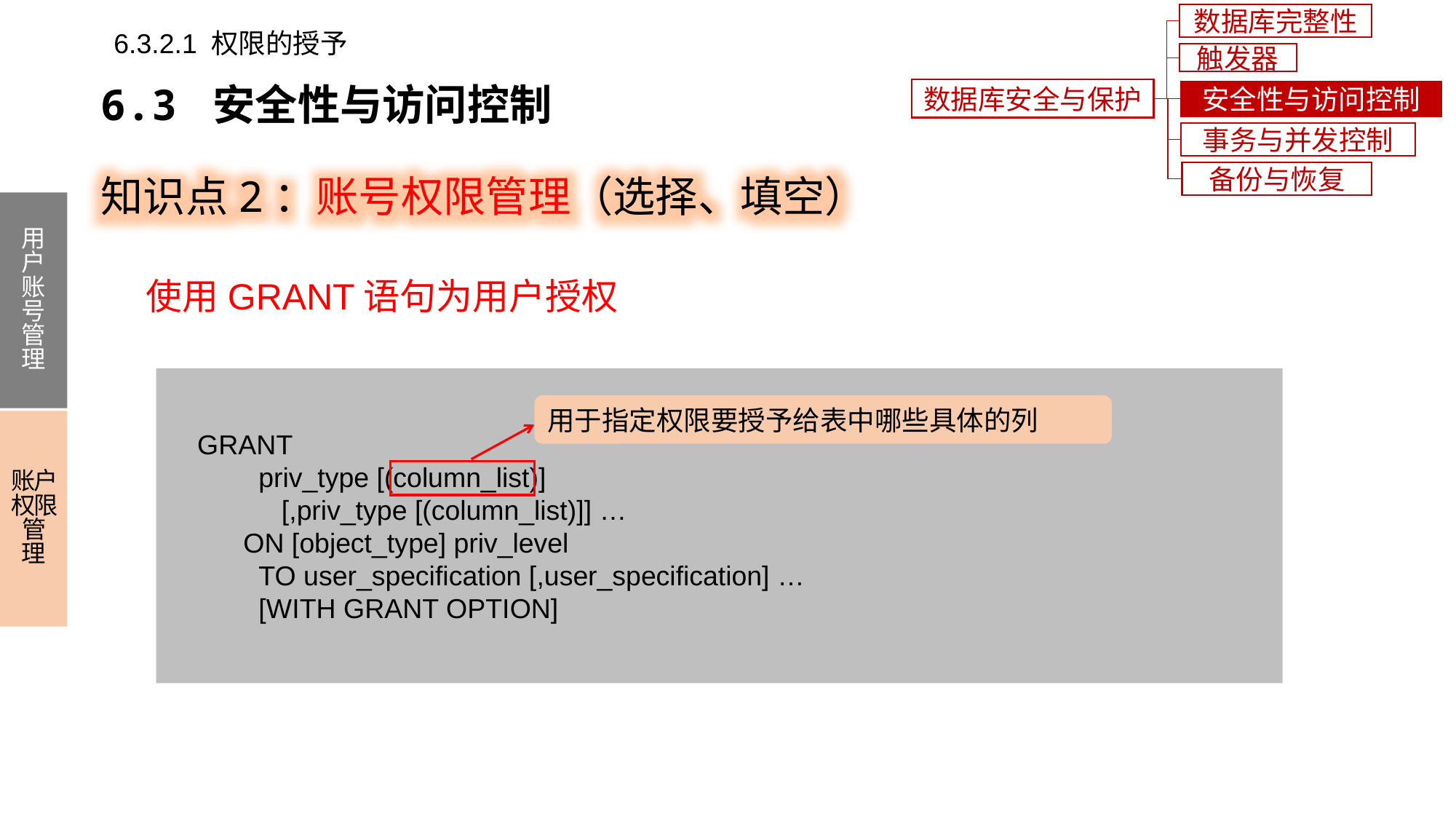

数据库完整性
6.3.2.1 权限的授予
触发器
6.3 安全性与访问控制
数据库安全与保护
安全性与访问控制
事务与并发控制
知识点2：账号权限管理（选择、填空）
备份与恢复
用户账号管理
账户权限管理
使用GRANT语句为用户授权
    GRANT
            priv_type [(column_list)]
               [,priv_type [(column_list)]] …
          ON [object_type] priv_level
            TO user_specification [,user_specification] …
            [WITH GRANT OPTION]
用于指定权限要授予给表中哪些具体的列